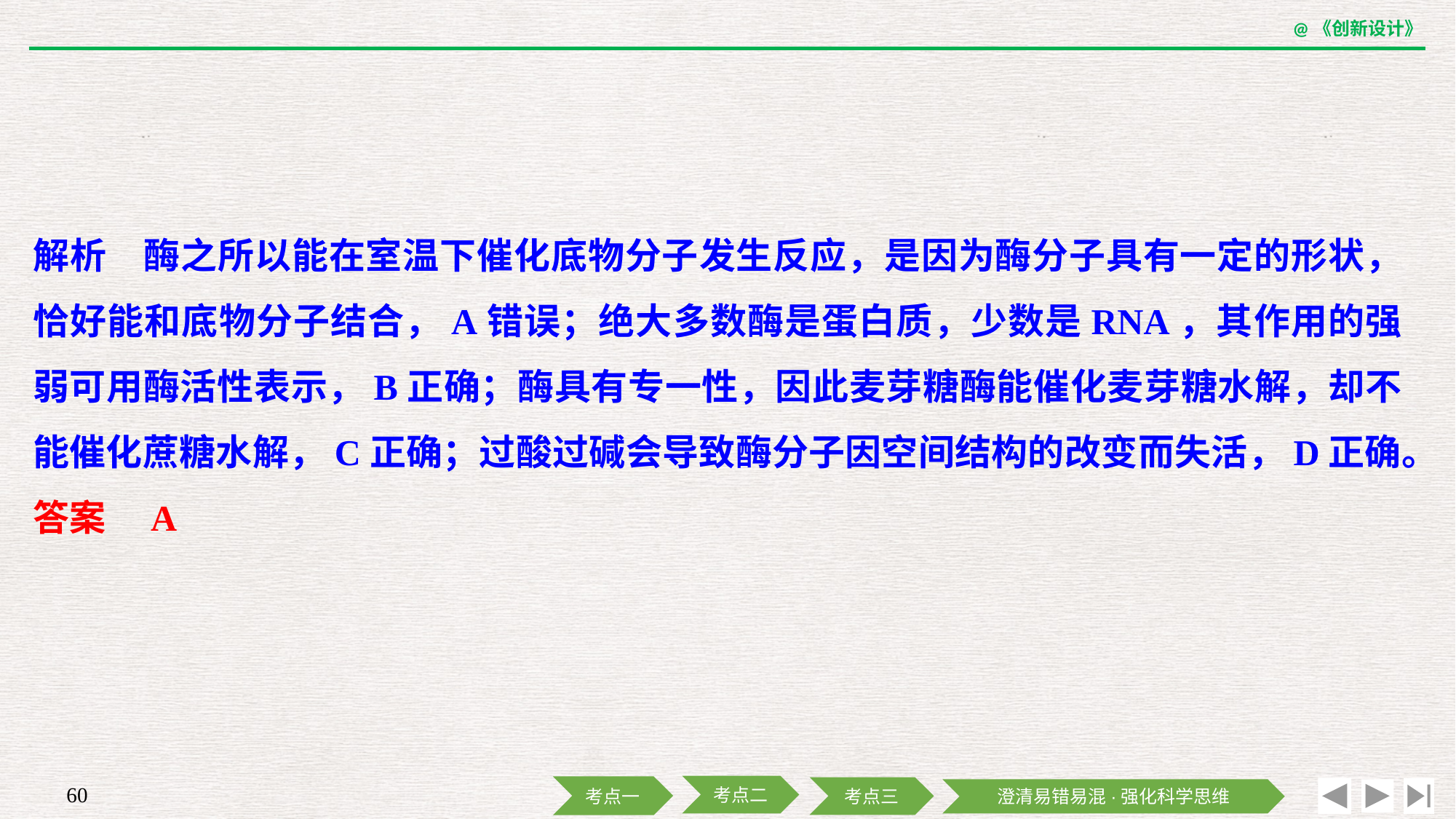

解析　酶之所以能在室温下催化底物分子发生反应，是因为酶分子具有一定的形状，恰好能和底物分子结合，A错误；绝大多数酶是蛋白质，少数是RNA，其作用的强弱可用酶活性表示，B正确；酶具有专一性，因此麦芽糖酶能催化麦芽糖水解，却不能催化蔗糖水解，C正确；过酸过碱会导致酶分子因空间结构的改变而失活，D正确。
答案　A